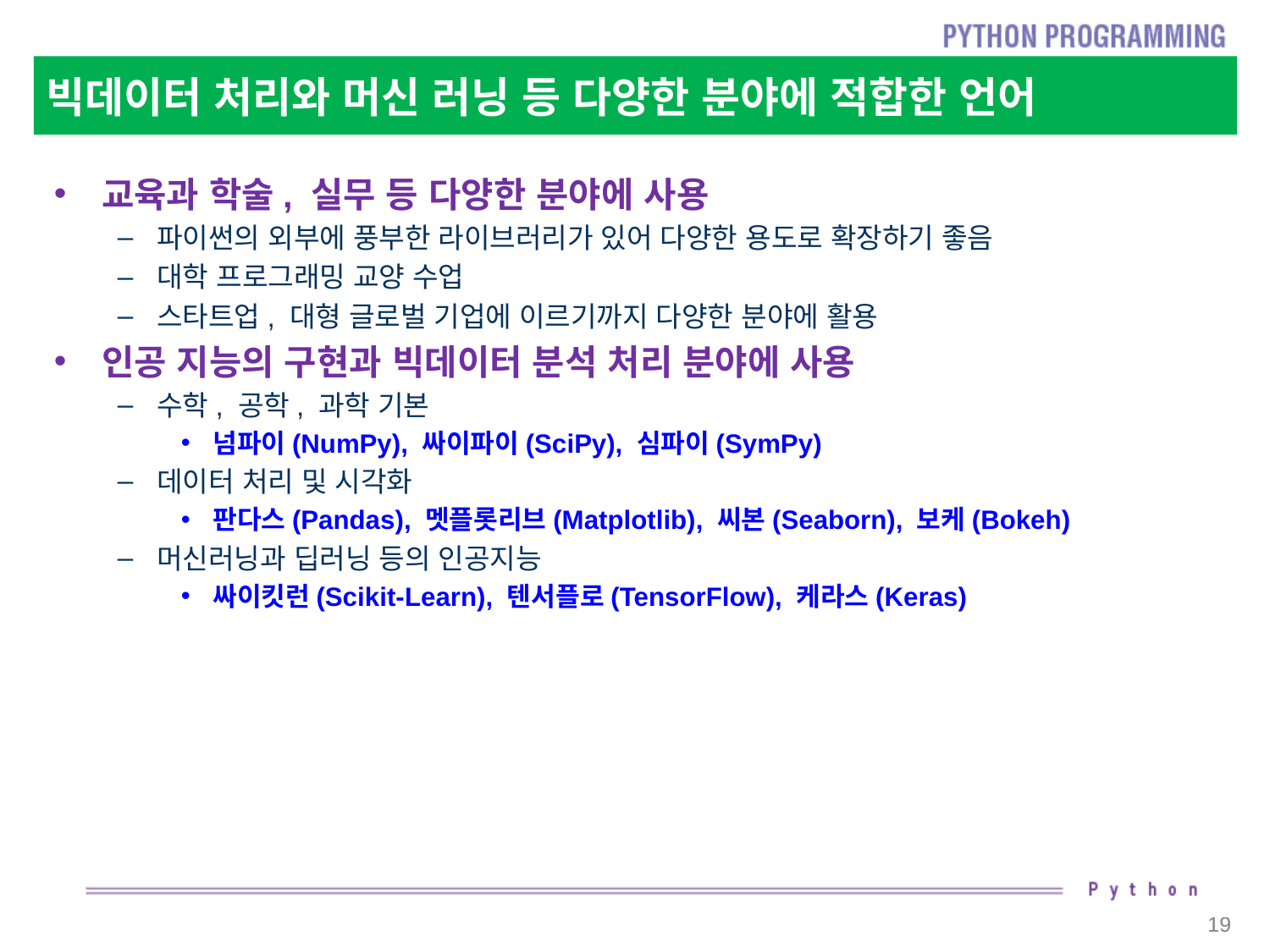

# 빅데이터 처리와 머신 러닝 등 다양한 분야에 적합한 언어
교육과 학술, 실무 등 다양한 분야에 사용
파이썬의 외부에 풍부한 라이브러리가 있어 다양한 용도로 확장하기 좋음
대학 프로그래밍 교양 수업
스타트업, 대형 글로벌 기업에 이르기까지 다양한 분야에 활용
인공 지능의 구현과 빅데이터 분석 처리 분야에 사용
수학, 공학, 과학 기본
넘파이(NumPy), 싸이파이(SciPy), 심파이(SymPy)
데이터 처리 및 시각화
판다스(Pandas), 멧플롯리브(Matplotlib), 씨본(Seaborn), 보케(Bokeh)
머신러닝과 딥러닝 등의 인공지능
싸이킷런(Scikit-Learn), 텐서플로(TensorFlow), 케라스(Keras)
19